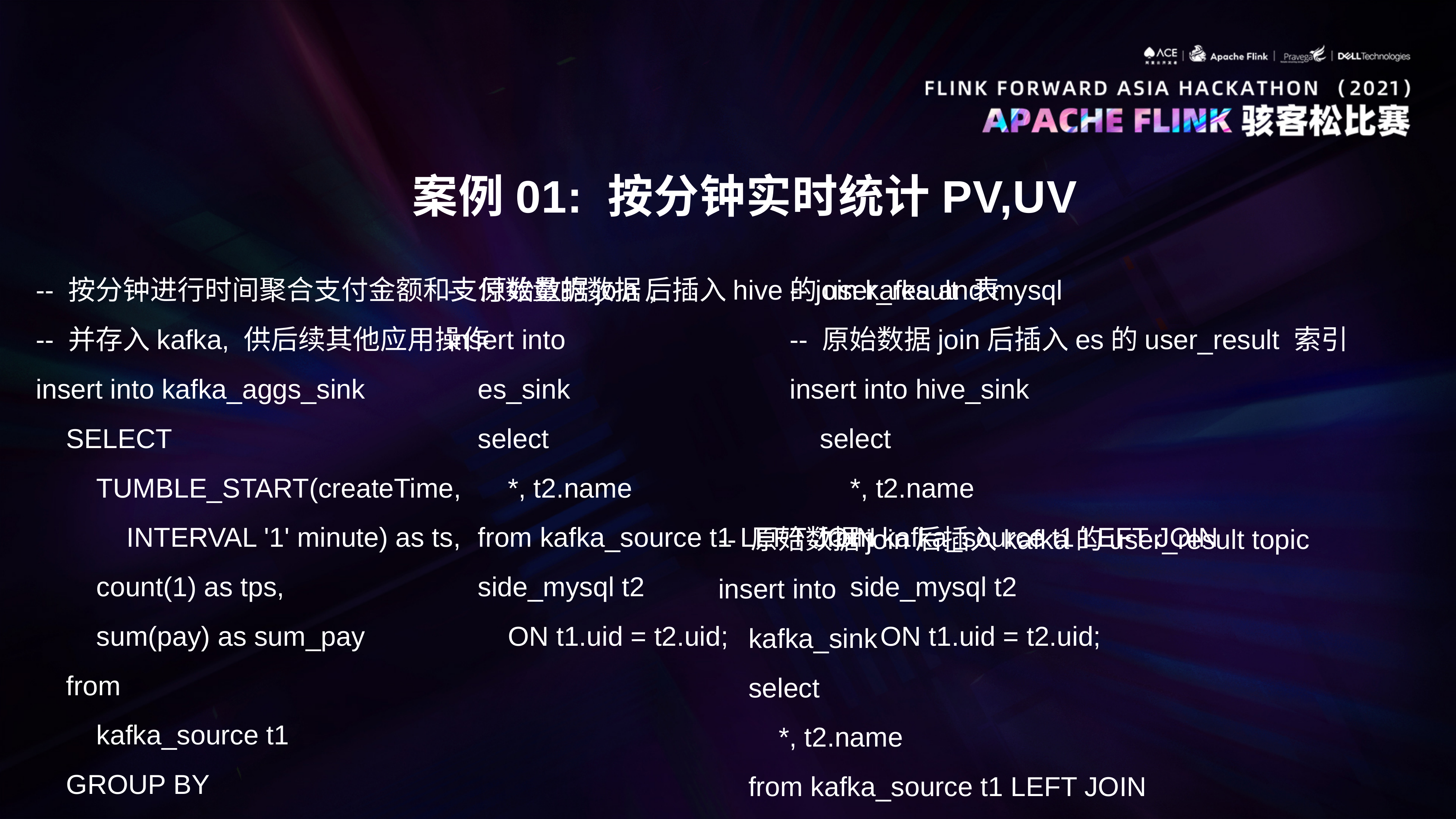

E6636BC20180234D78A0072836F0BAB0F2B9B20E1FC76B80A6D98E35B1532BABDB4EB6385161FB0D22092808C84662EB9A09212A61D05B911BBFC2137CAE22DE24F092ADB0257647F40824D7682246A28692ECA57747672198DB019AF066FC78DBC62A9CCE3
  案例01: 按分钟实时统计PV,UV
-- 按分钟进行时间聚合支付金额和支付数量的数据,
-- 并存入kafka, 供后续其他应用操作
insert into kafka_aggs_sink
    SELECT
        TUMBLE_START(createTime,
            INTERVAL '1' minute) as ts,
        count(1) as tps,
        sum(pay) as sum_pay
    from
        kafka_source t1
    GROUP BY
        TUMBLE(createTime,
        INTERVAL '1' minute);

-- 原始数据join后插入hive的user_result 表
insert into
    es_sink
    select
        *, t2.name
    from kafka_source t1 LEFT JOIN
    side_mysql t2
        ON t1.uid = t2.uid;

-- join kafka and mysql
-- 原始数据join后插入es的user_result 索引
insert into hive_sink
    select
        *, t2.name
    from kafka_source t1 LEFT JOIN
        side_mysql t2
            ON t1.uid = t2.uid;
-- 原始数据join后插入kafka的user_result topic
insert into
    kafka_sink
    select
        *, t2.name
    from kafka_source t1 LEFT JOIN
    side_mysql t2
        ON t1.uid = t2.uid;